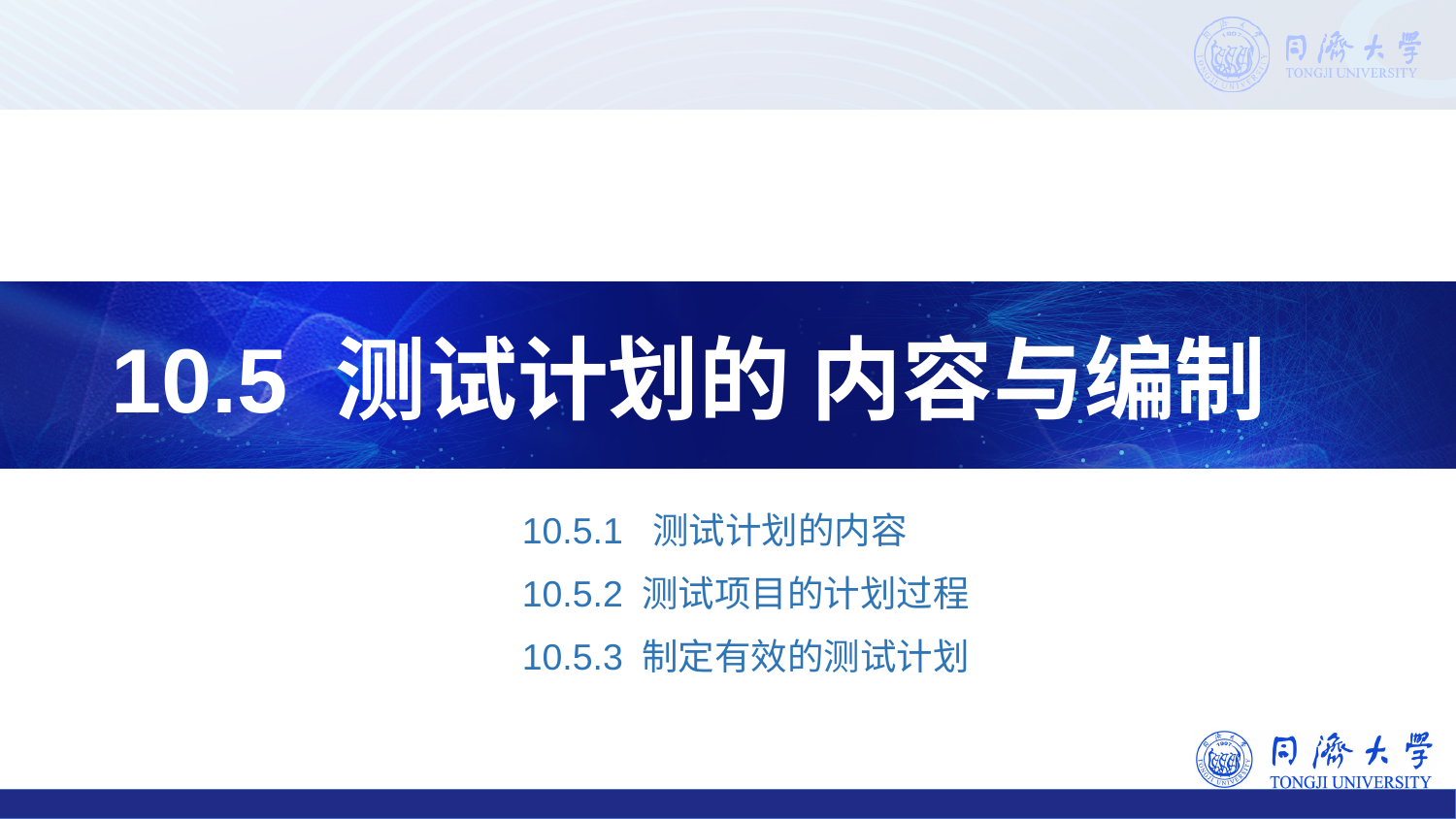

10.5 测试计划的 内容与编制
10.5.1  测试计划的内容
10.5.2 测试项目的计划过程
10.5.3 制定有效的测试计划